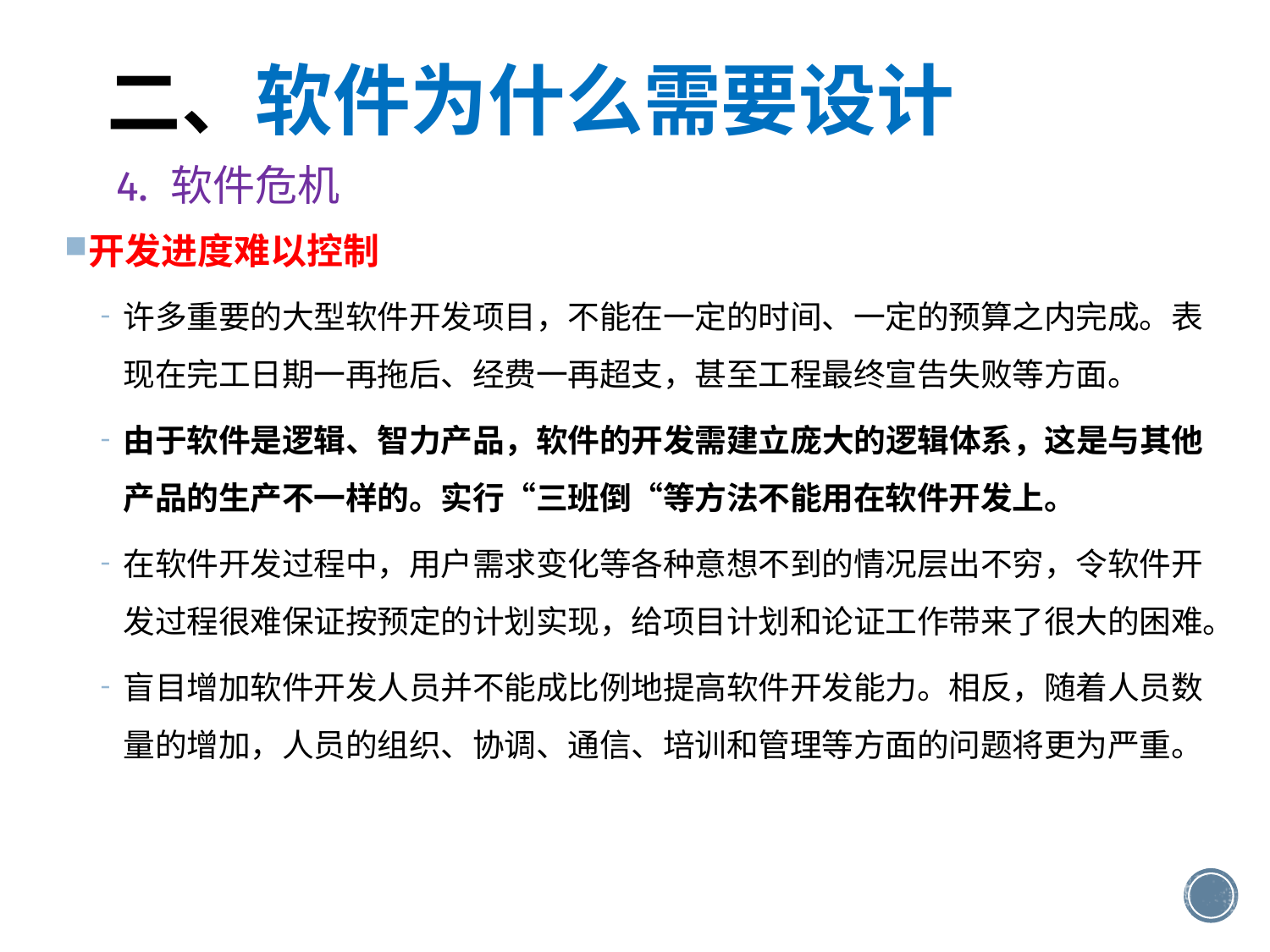

# 二、软件为什么需要设计
4. 软件危机
开发进度难以控制
许多重要的大型软件开发项目，不能在一定的时间、一定的预算之内完成。表现在完工日期一再拖后、经费一再超支，甚至工程最终宣告失败等方面。
由于软件是逻辑、智力产品，软件的开发需建立庞大的逻辑体系，这是与其他产品的生产不一样的。实行“三班倒“等方法不能用在软件开发上。
在软件开发过程中，用户需求变化等各种意想不到的情况层出不穷，令软件开发过程很难保证按预定的计划实现，给项目计划和论证工作带来了很大的困难。
盲目增加软件开发人员并不能成比例地提高软件开发能力。相反，随着人员数量的增加，人员的组织、协调、通信、培训和管理等方面的问题将更为严重。